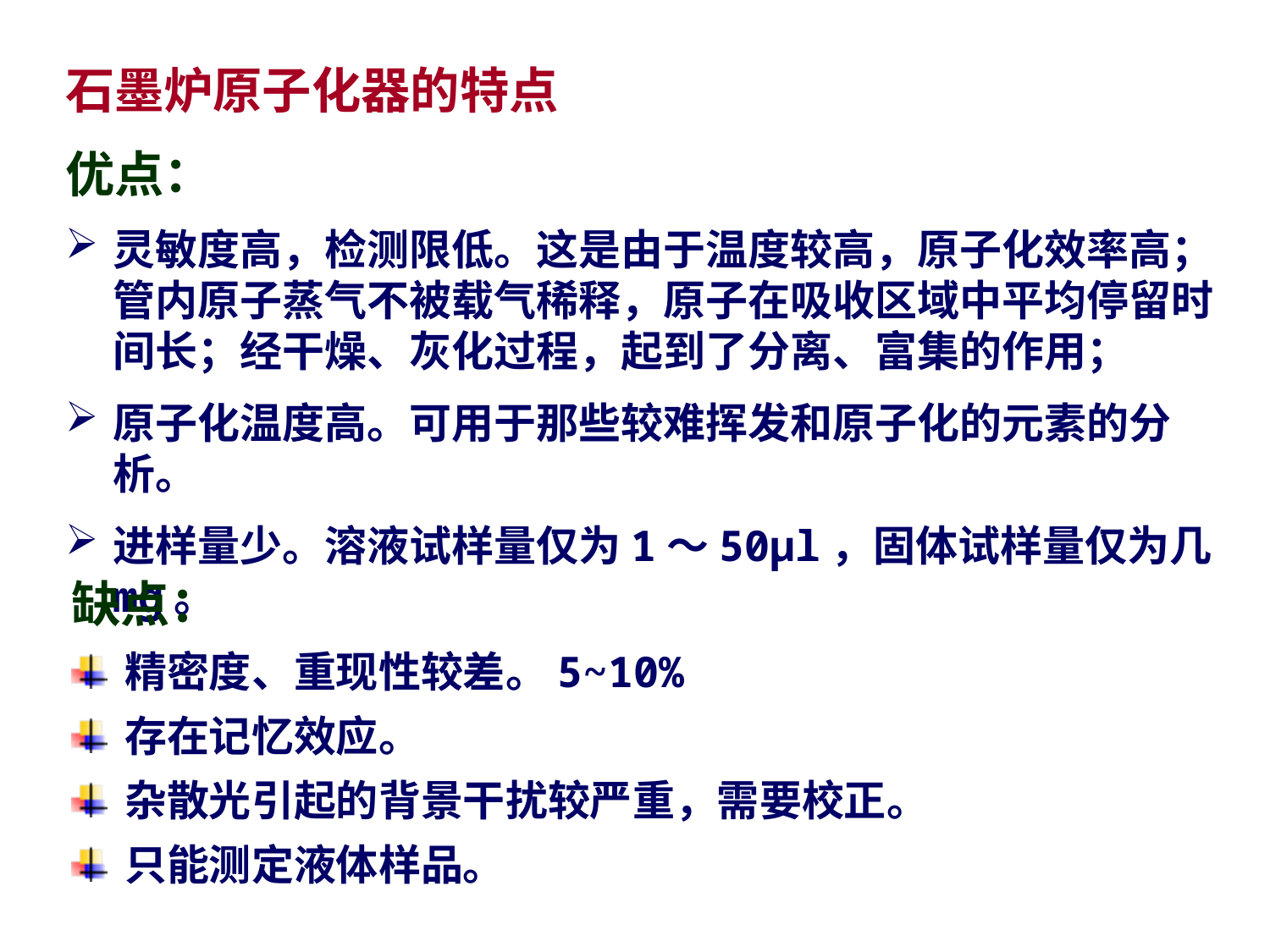

石墨炉原子化器的特点
优点：
灵敏度高，检测限低。这是由于温度较高，原子化效率高；管内原子蒸气不被载气稀释，原子在吸收区域中平均停留时间长；经干燥、灰化过程，起到了分离、富集的作用；
原子化温度高。可用于那些较难挥发和原子化的元素的分析。
进样量少。溶液试样量仅为1～50μl，固体试样量仅为几mg。
缺点：
精密度、重现性较差。5~10%
存在记忆效应。
杂散光引起的背景干扰较严重，需要校正。
只能测定液体样品。